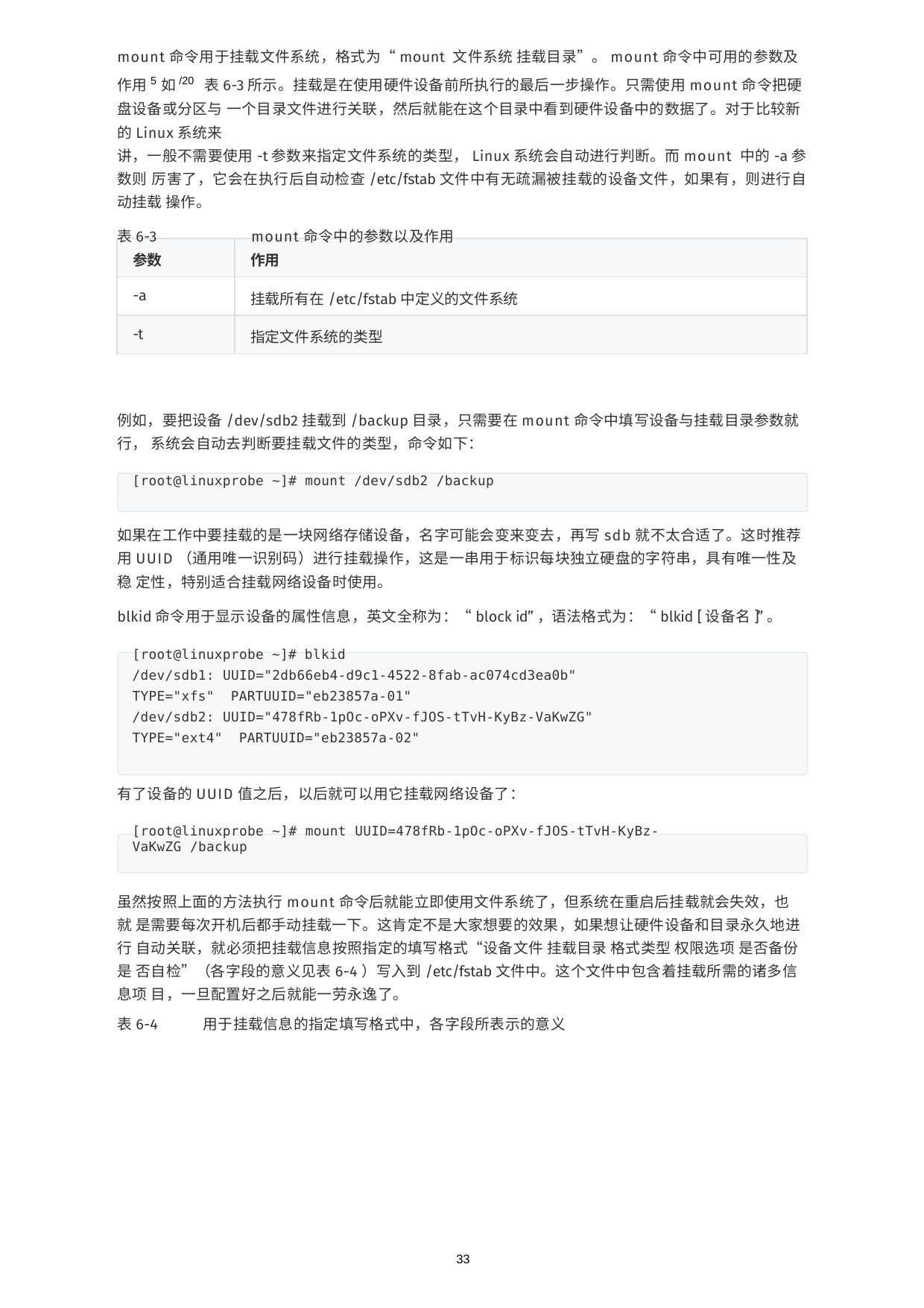

mount命令用于挂载文件系统，格式为“mount 文件系统 挂载目录”。mount命令中可用的参数及作用5如/20  表6-3所示。挂载是在使用硬件设备前所执行的最后一步操作。只需使用mount命令把硬盘设备或分区与 一个目录文件进行关联，然后就能在这个目录中看到硬件设备中的数据了。对于比较新的Linux系统来
讲，一般不需要使用-t参数来指定文件系统的类型，Linux系统会自动进行判断。而mount 中的-a参数则 厉害了，它会在执行后自动检查/etc/fstab文件中有无疏漏被挂载的设备文件，如果有，则进行自动挂载 操作。
表6-3	mount命令中的参数以及作用
| 参数 | 作用 |
| --- | --- |
| -a | 挂载所有在/etc/fstab中定义的文件系统 |
| -t | 指定文件系统的类型 |
例如，要把设备/dev/sdb2挂载到/backup目录，只需要在mount命令中填写设备与挂载目录参数就行， 系统会自动去判断要挂载文件的类型，命令如下：

[root@linuxprobe ~]# mount /dev/sdb2 /backup

如果在工作中要挂载的是一块网络存储设备，名字可能会变来变去，再写sdb就不太合适了。这时推荐 用UUID（通用唯一识别码）进行挂载操作，这是一串用于标识每块独立硬盘的字符串，具有唯一性及稳 定性，特别适合挂载网络设备时使用。
blkid命令用于显示设备的属性信息，英文全称为：“block id”，语法格式为：“blkid [设备名]”。

[root@linuxprobe ~]# blkid
/dev/sdb1: UUID="2db66eb4-d9c1-4522-8fab-ac074cd3ea0b" TYPE="xfs"  PARTUUID="eb23857a-01"
/dev/sdb2: UUID="478fRb-1pOc-oPXv-fJOS-tTvH-KyBz-VaKwZG" TYPE="ext4"  PARTUUID="eb23857a-02"

有了设备的UUID值之后，以后就可以用它挂载网络设备了：

[root@linuxprobe ~]# mount UUID=478fRb-1pOc-oPXv-fJOS-tTvH-KyBz-VaKwZG /backup

虽然按照上面的方法执行mount命令后就能立即使用文件系统了，但系统在重启后挂载就会失效，也就 是需要每次开机后都手动挂载一下。这肯定不是大家想要的效果，如果想让硬件设备和目录永久地进行 自动关联，就必须把挂载信息按照指定的填写格式“设备文件 挂载目录 格式类型 权限选项 是否备份 是 否自检”（各字段的意义见表6-4）写入到/etc/fstab文件中。这个文件中包含着挂载所需的诸多信息项 目，一旦配置好之后就能一劳永逸了。

表6-4	用于挂载信息的指定填写格式中，各字段所表示的意义

33